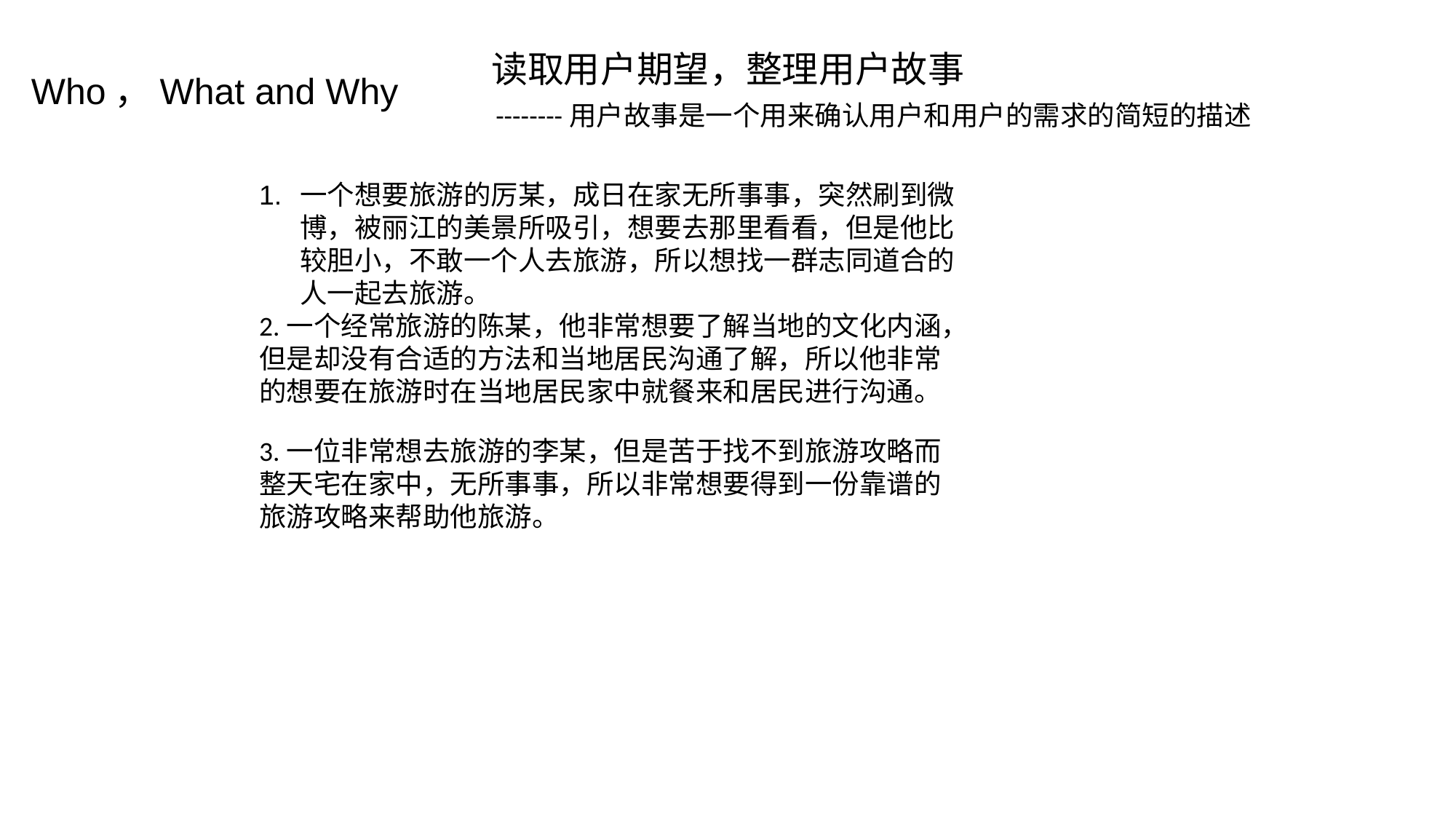

读取用户期望，整理用户故事
Who，What and Why
--------用户故事是一个用来确认用户和用户的需求的简短的描述
一个想要旅游的厉某，成日在家无所事事，突然刷到微博，被丽江的美景所吸引，想要去那里看看，但是他比较胆小，不敢一个人去旅游，所以想找一群志同道合的人一起去旅游。
2.一个经常旅游的陈某，他非常想要了解当地的文化内涵，但是却没有合适的方法和当地居民沟通了解，所以他非常的想要在旅游时在当地居民家中就餐来和居民进行沟通。
3.一位非常想去旅游的李某，但是苦于找不到旅游攻略而整天宅在家中，无所事事，所以非常想要得到一份靠谱的旅游攻略来帮助他旅游。